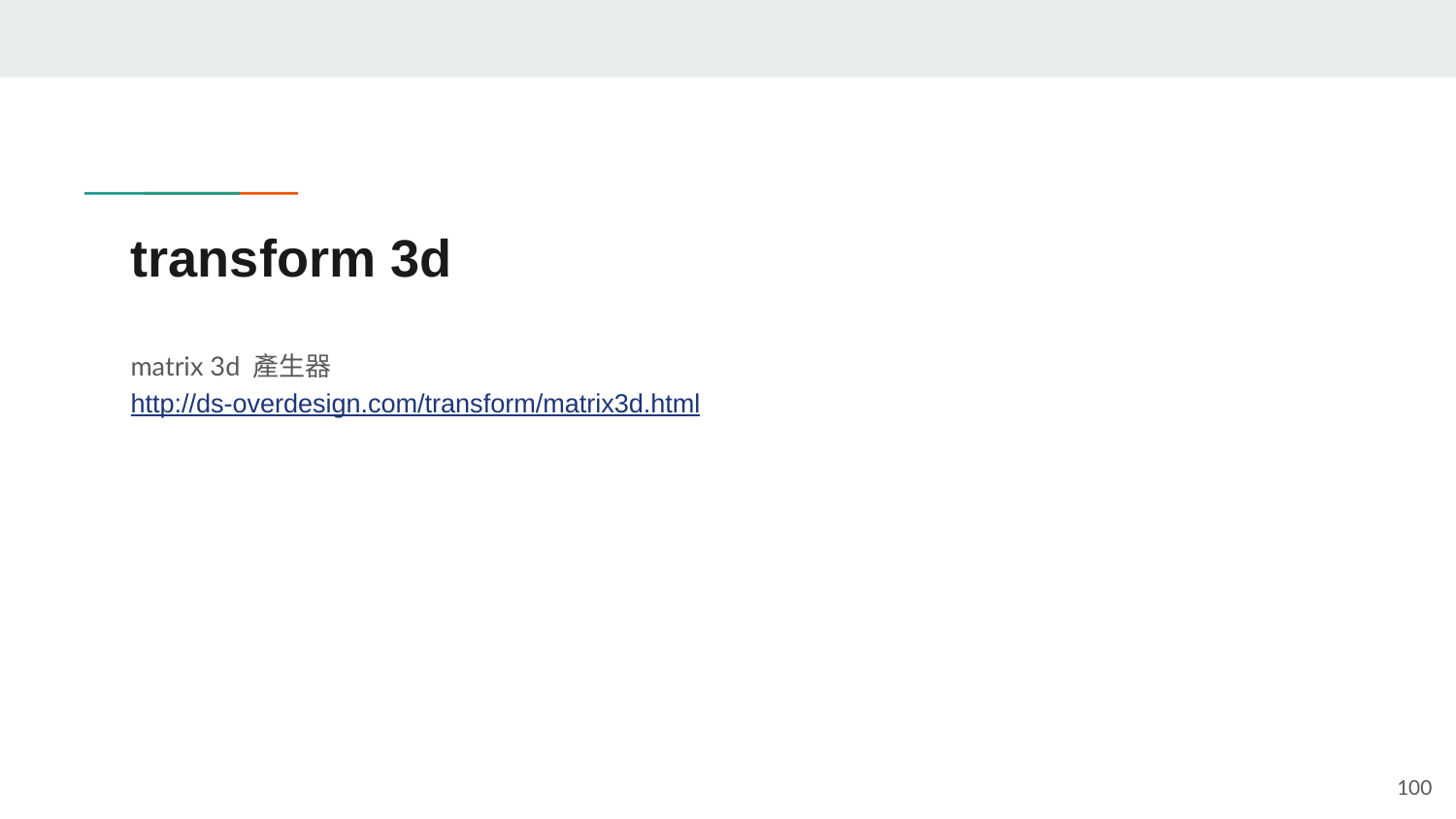

# transform 3d
matrix 3d 產生器
http://ds-overdesign.com/transform/matrix3d.html

100